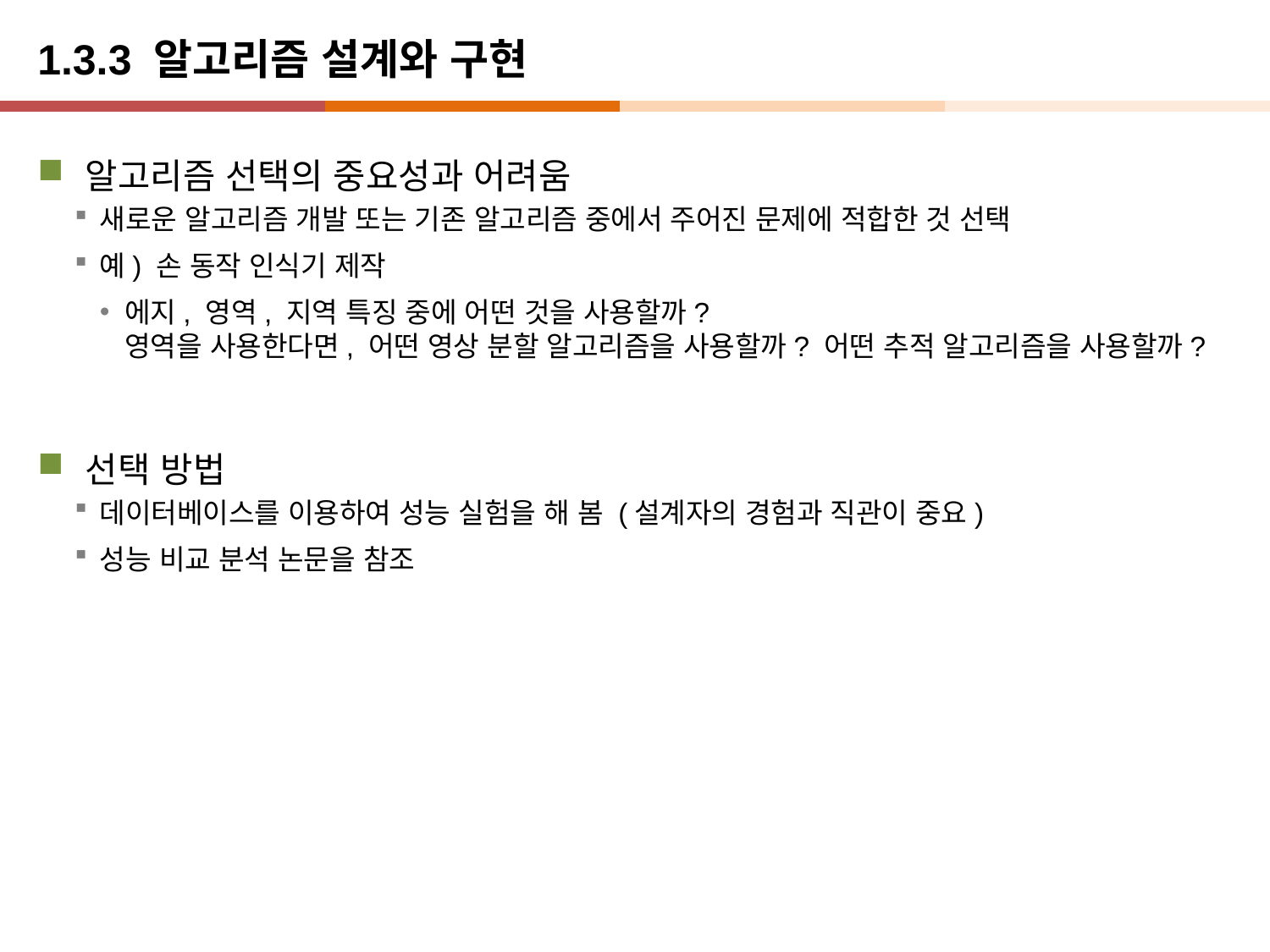

# 1.3.3 알고리즘 설계와 구현
알고리즘 선택의 중요성과 어려움
새로운 알고리즘 개발 또는 기존 알고리즘 중에서 주어진 문제에 적합한 것 선택
예) 손 동작 인식기 제작
에지, 영역, 지역 특징 중에 어떤 것을 사용할까?
영역을 사용한다면, 어떤 영상 분할 알고리즘을 사용할까? 어떤 추적 알고리즘을 사용할까?

선택 방법
데이터베이스를 이용하여 성능 실험을 해 봄 (설계자의 경험과 직관이 중요)
성능 비교 분석 논문을 참조